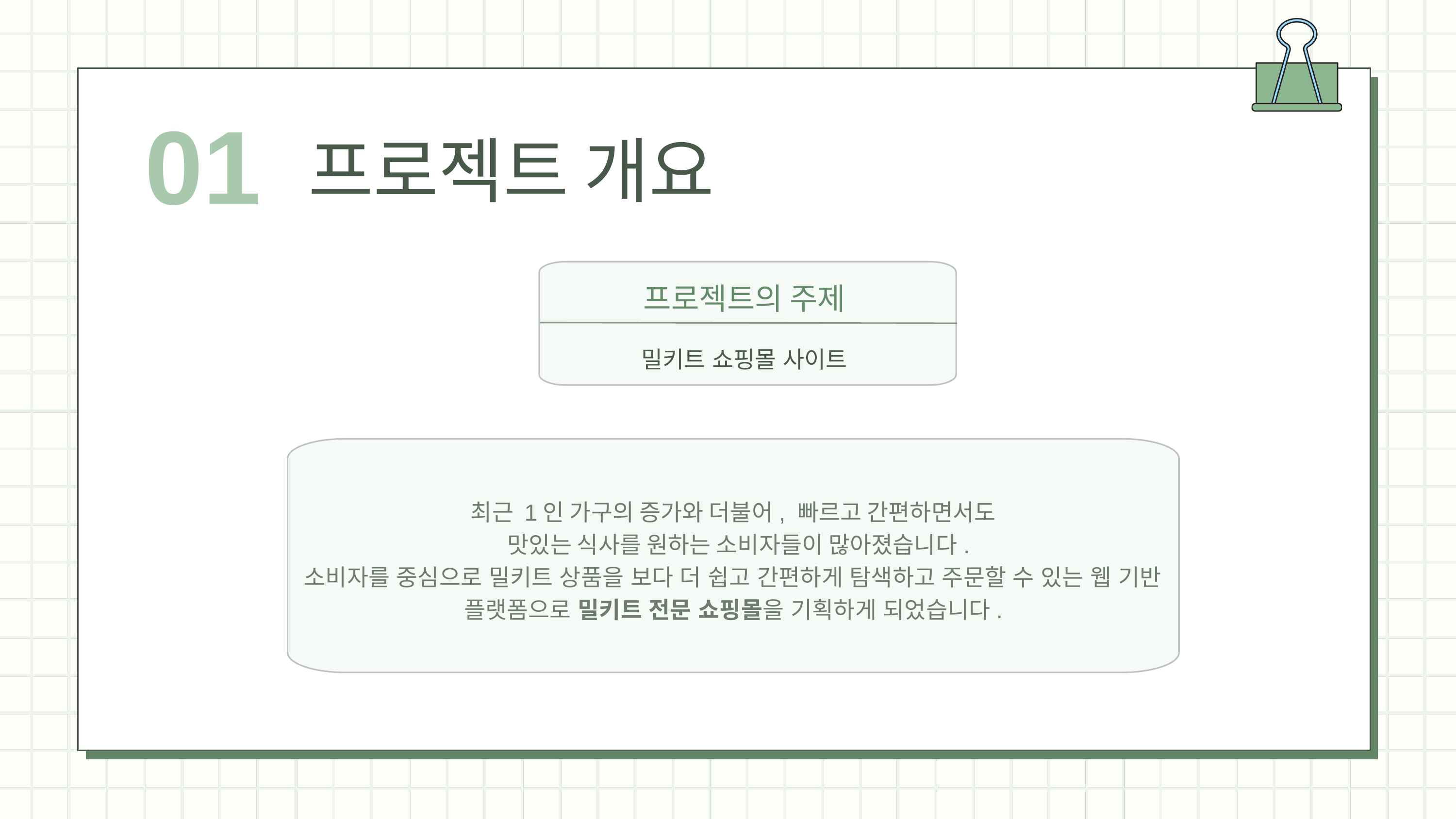

01
프로젝트 개요

프로젝트의 주제

밀키트 쇼핑몰 사이트

최근 1인 가구의 증가와 더불어, 빠르고 간편하면서도
 맛있는 식사를 원하는 소비자들이 많아졌습니다.
소비자를 중심으로 밀키트 상품을 보다 더 쉽고 간편하게 탐색하고 주문할 수 있는 웹 기반 플랫폼으로 밀키트 전문 쇼핑몰을 기획하게 되었습니다.